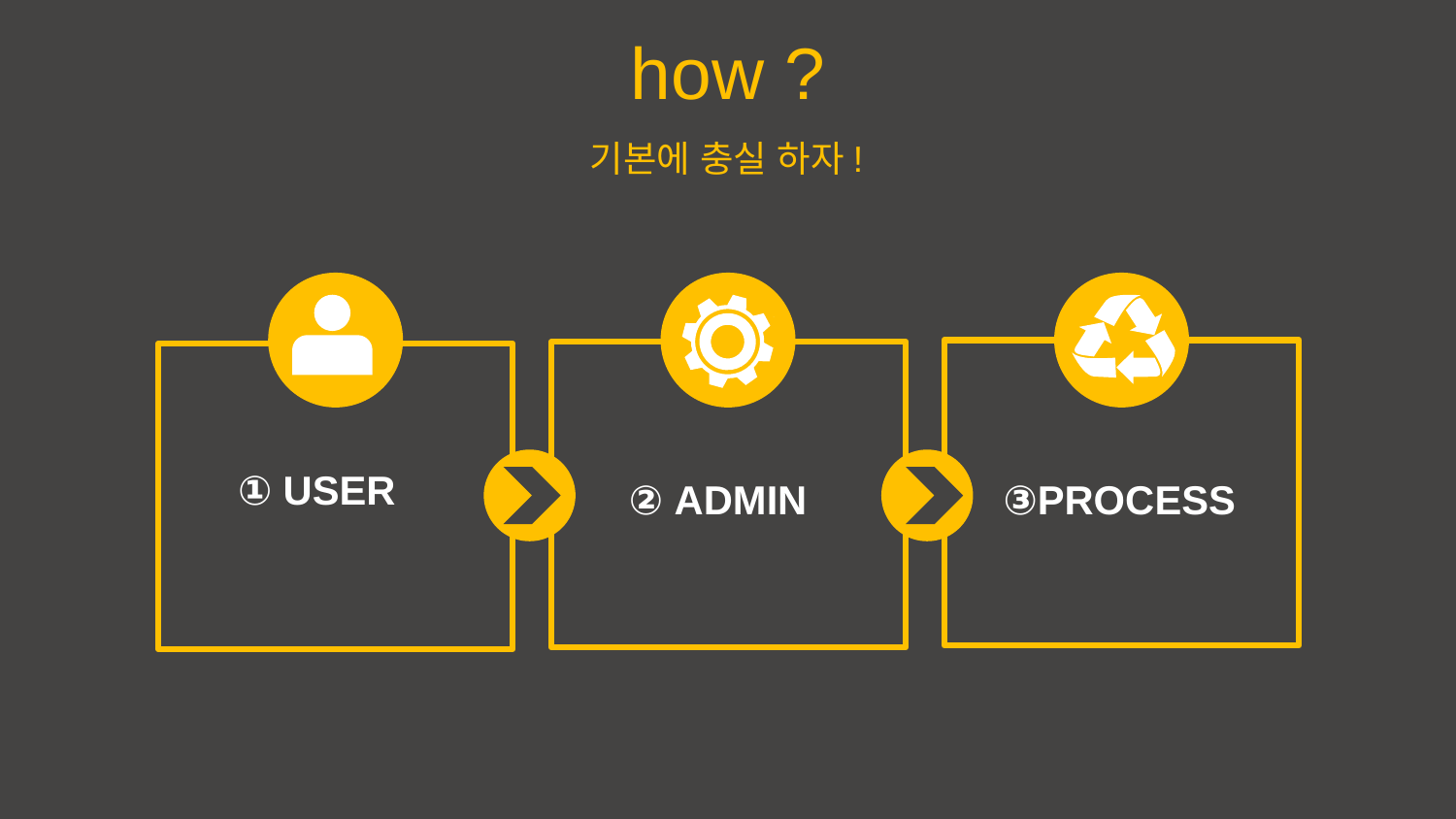

how ?
         기본에 충실 하자!

① USER

② ADMIN

③PROCESS